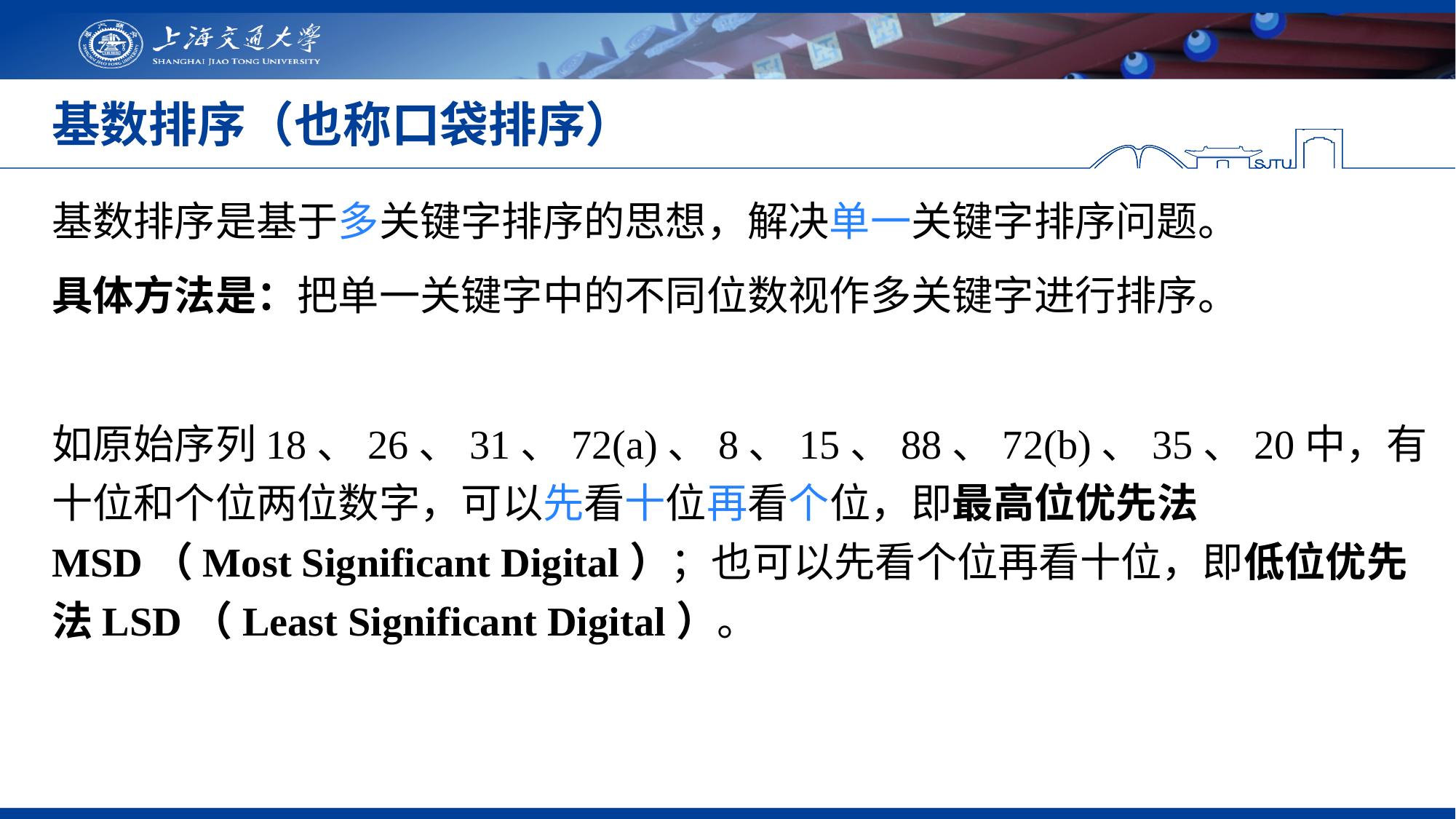

# 基数排序（也称口袋排序）
基数排序是基于多关键字排序的思想，解决单一关键字排序问题。
具体方法是：把单一关键字中的不同位数视作多关键字进行排序。

如原始序列18、26、31、72(a)、8、15、88、72(b)、35、20中，有十位和个位两位数字，可以先看十位再看个位，即最高位优先法MSD（Most Significant Digital）；也可以先看个位再看十位，即低位优先法LSD（Least Significant Digital）。